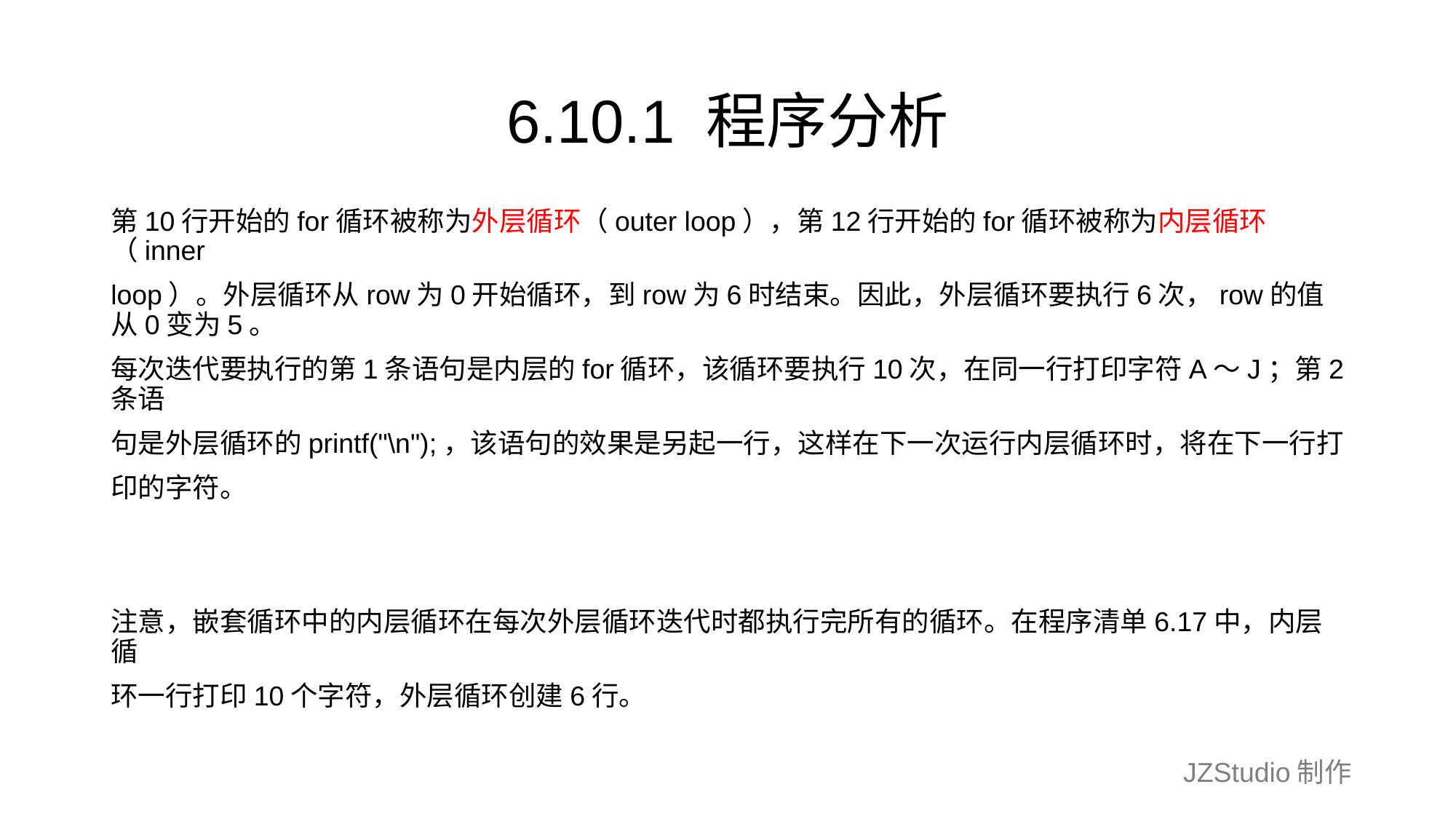

# 6.10.1 程序分析
第10行开始的for循环被称为外层循环（outer loop），第12行开始的for循环被称为内层循环（inner
loop）。外层循环从row为0开始循环，到row为6时结束。因此，外层循环要执行6次，row的值从0变为5。
每次迭代要执行的第1条语句是内层的for循环，该循环要执行10次，在同一行打印字符A～J；第2条语
句是外层循环的printf("\n");，该语句的效果是另起一行，这样在下一次运行内层循环时，将在下一行打
印的字符。

注意，嵌套循环中的内层循环在每次外层循环迭代时都执行完所有的循环。在程序清单6.17中，内层循
环一行打印10个字符，外层循环创建6行。